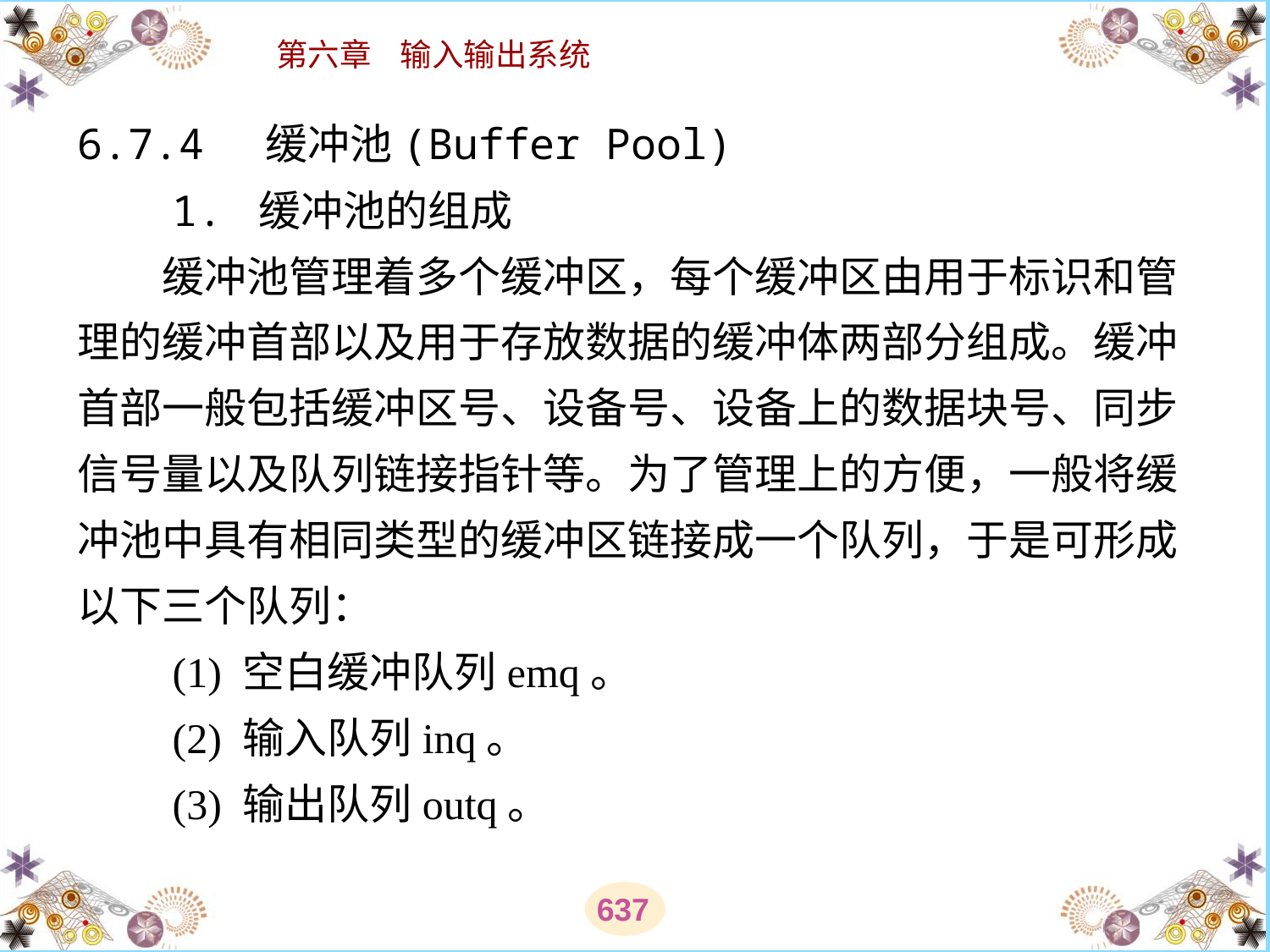

# 6.7.4  缓冲池(Buffer Pool) 　　1. 缓冲池的组成 　　缓冲池管理着多个缓冲区，每个缓冲区由用于标识和管理的缓冲首部以及用于存放数据的缓冲体两部分组成。缓冲首部一般包括缓冲区号、设备号、设备上的数据块号、同步信号量以及队列链接指针等。为了管理上的方便，一般将缓冲池中具有相同类型的缓冲区链接成一个队列，于是可形成以下三个队列： 　　(1) 空白缓冲队列emq。 　　(2) 输入队列inq。 　　(3) 输出队列outq。